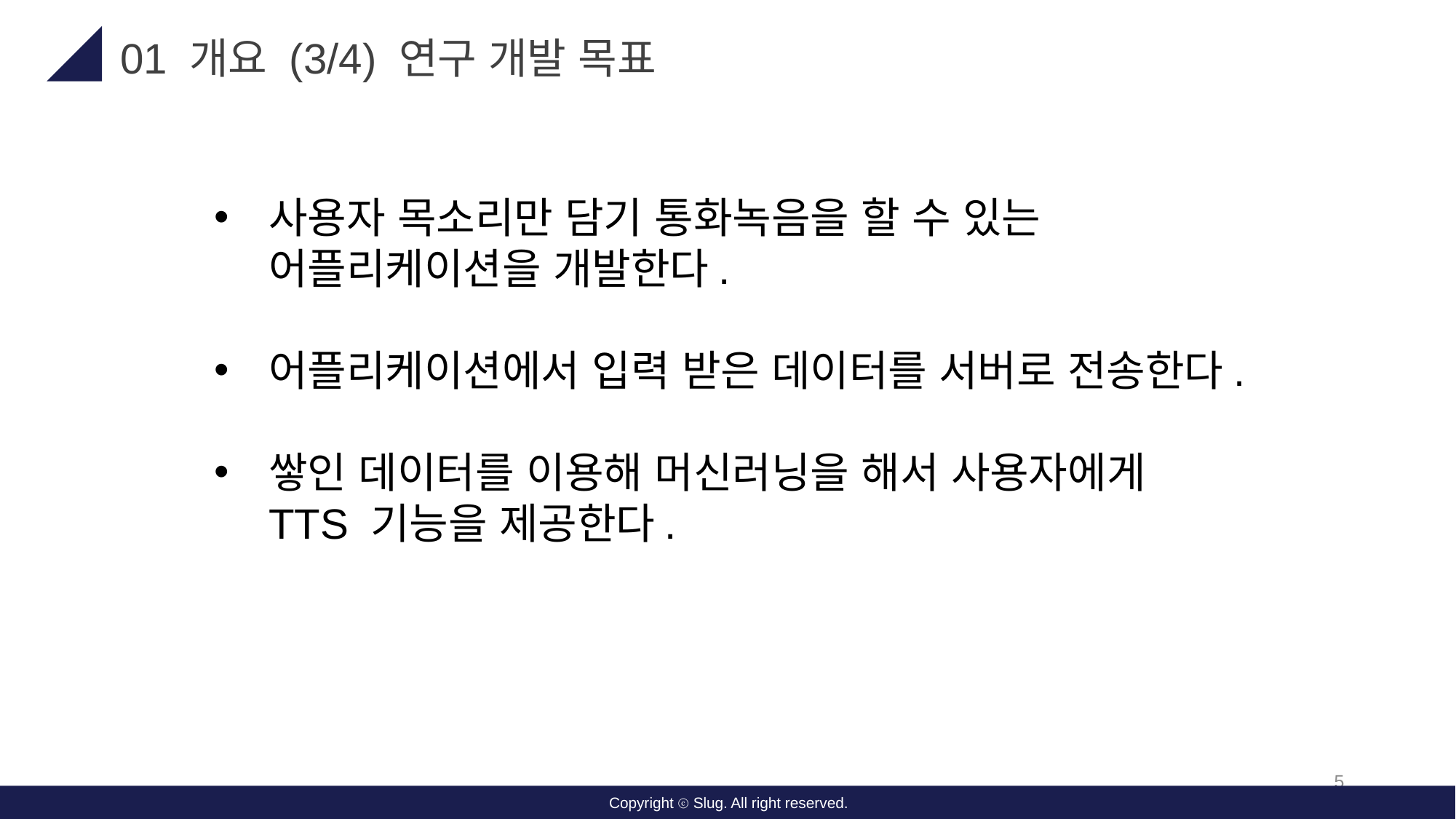

01 개요 (3/4) 연구 개발 목표

사용자 목소리만 담기 통화녹음을 할 수 있는 어플리케이션을 개발한다.

어플리케이션에서 입력 받은 데이터를 서버로 전송한다.

쌓인 데이터를 이용해 머신러닝을 해서 사용자에게 TTS 기능을 제공한다.

5

Copyright ⓒ Slug. All right reserved.